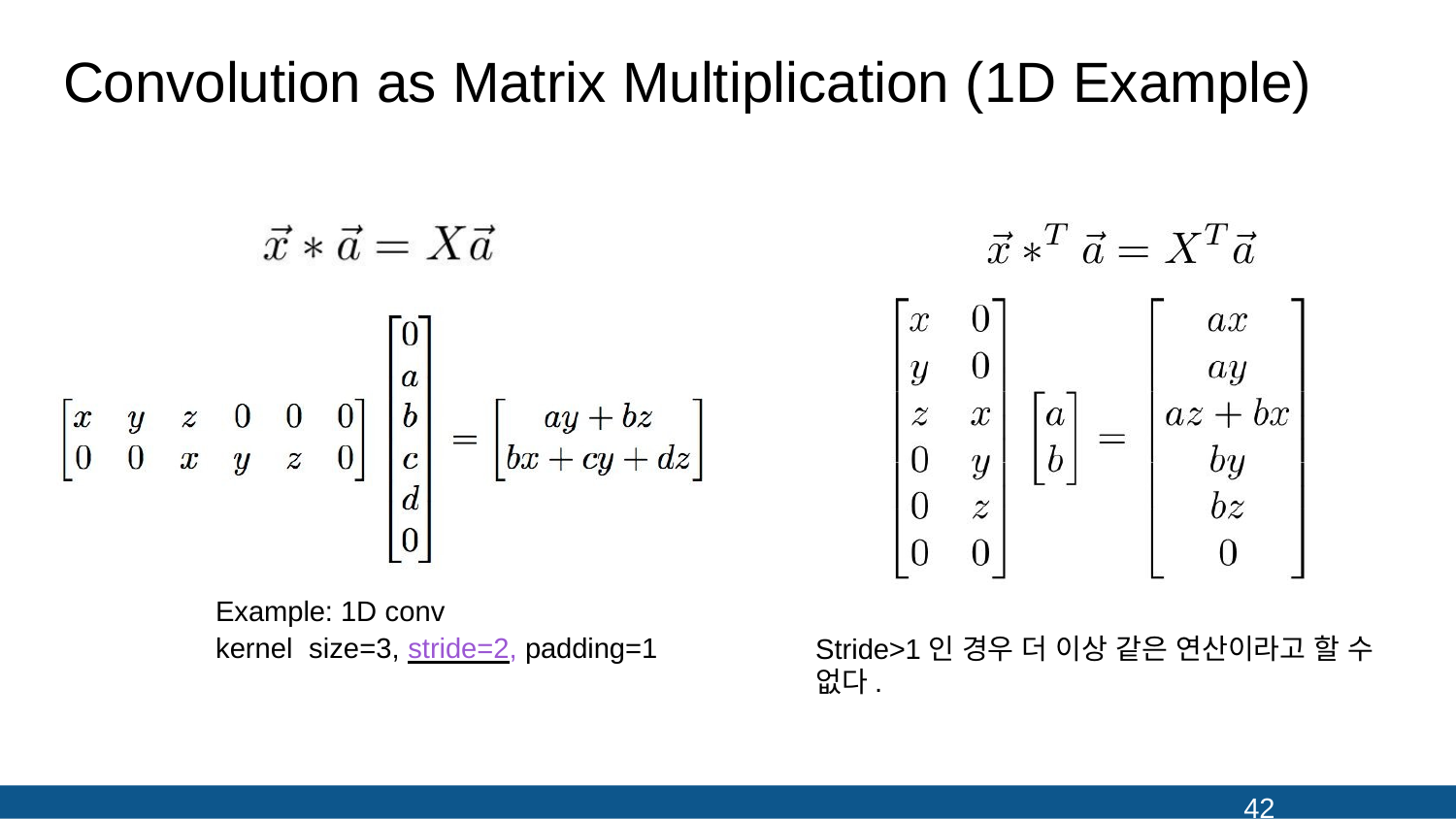

# Convolution as Matrix Multiplication (1D Example)

Example: 1D conv
kernel  size=3, stride=2, padding=1
Stride>1인 경우 더 이상 같은 연산이라고 할 수 없다.
42